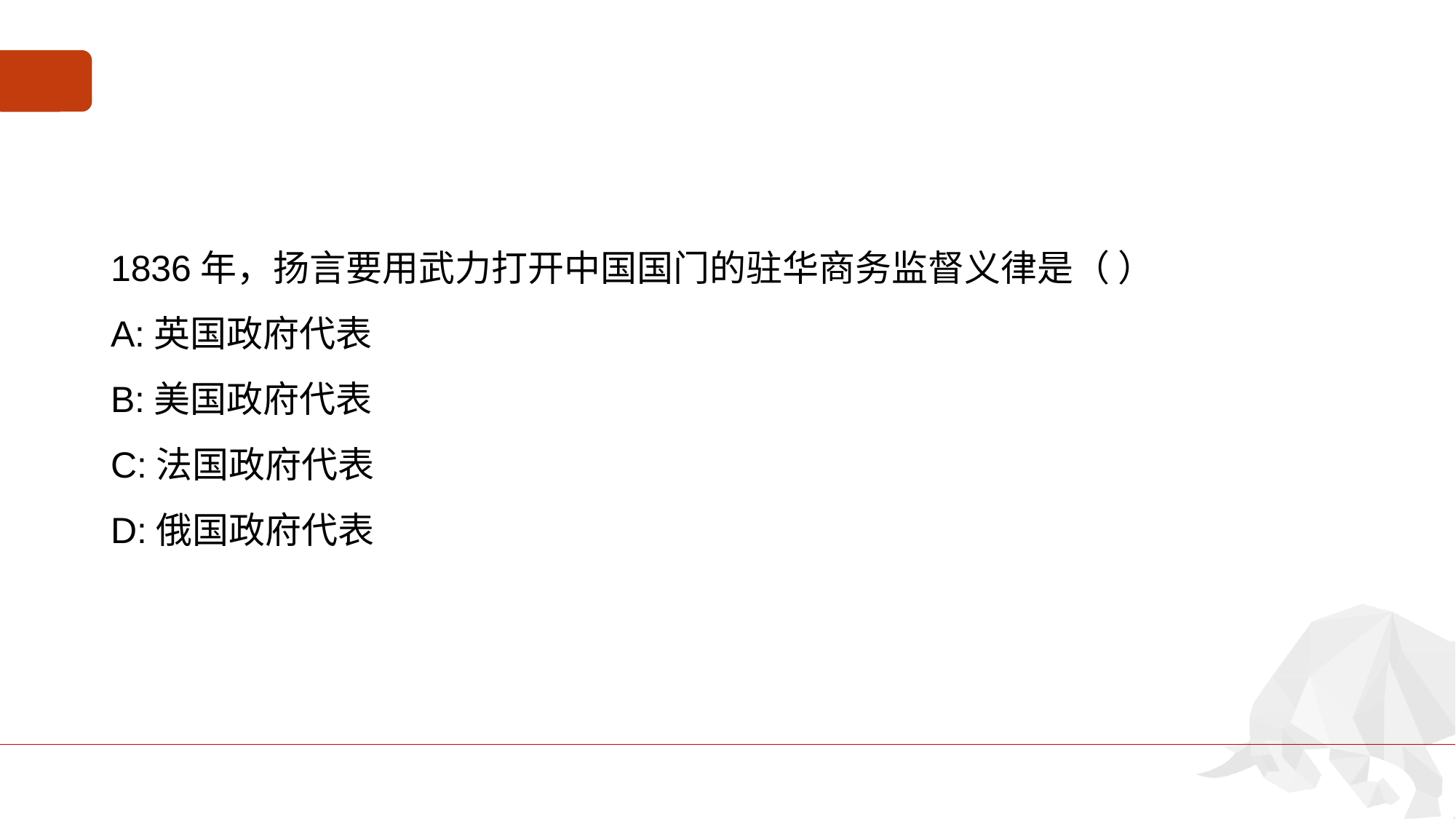

#
1836年，扬言要用武力打开中国国门的驻华商务监督义律是（ ）
A:英国政府代表
B:美国政府代表
C:法国政府代表
D:俄国政府代表